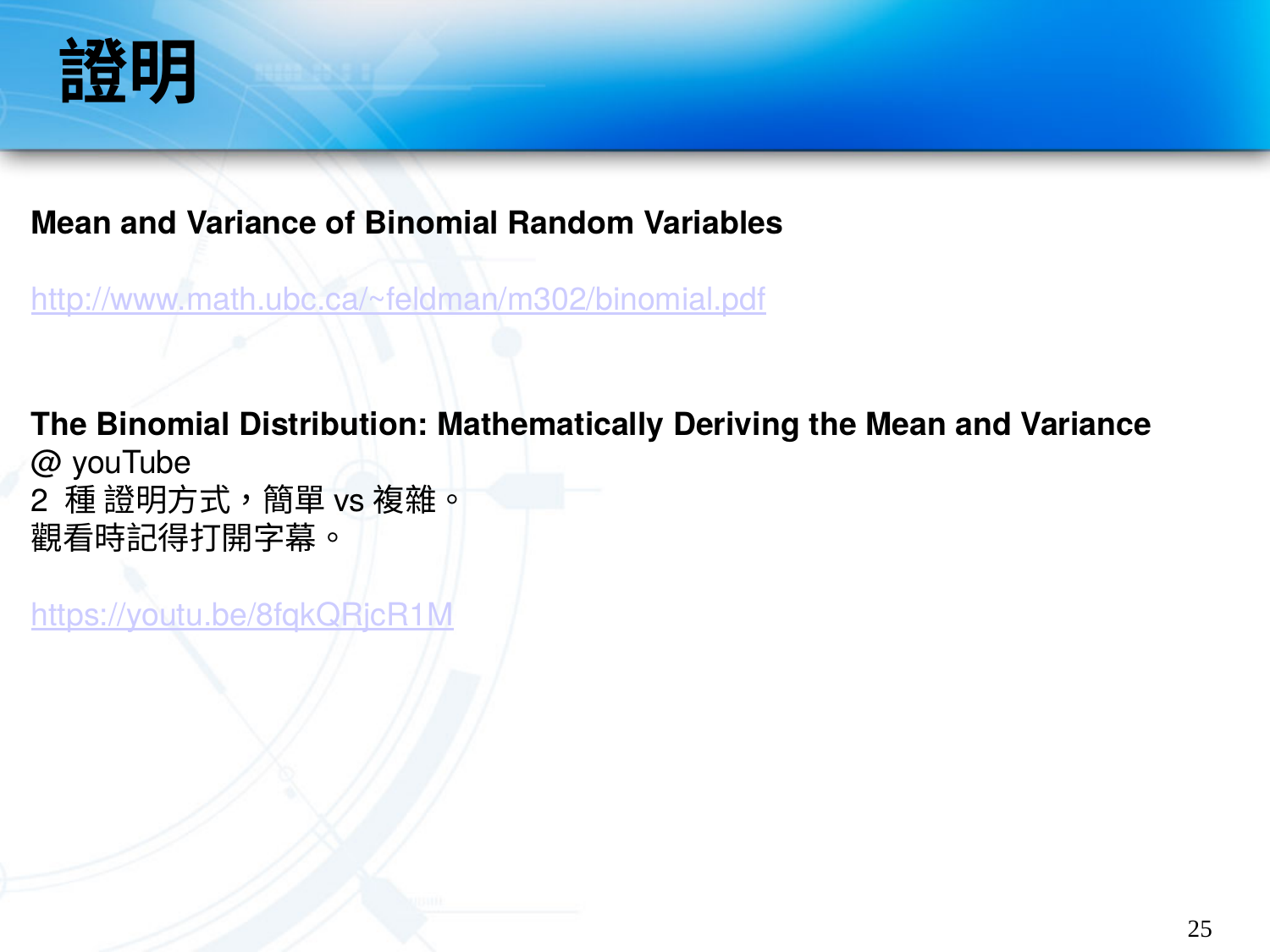

# 證明
Mean and Variance of Binomial Random Variables

http://www.math.ubc.ca/~feldman/m302/binomial.pdf
The Binomial Distribution: Mathematically Deriving the Mean and Variance
@ youTube
2 種 證明方式，簡單vs複雜。
觀看時記得打開字幕。

https://youtu.be/8fqkQRjcR1M
25